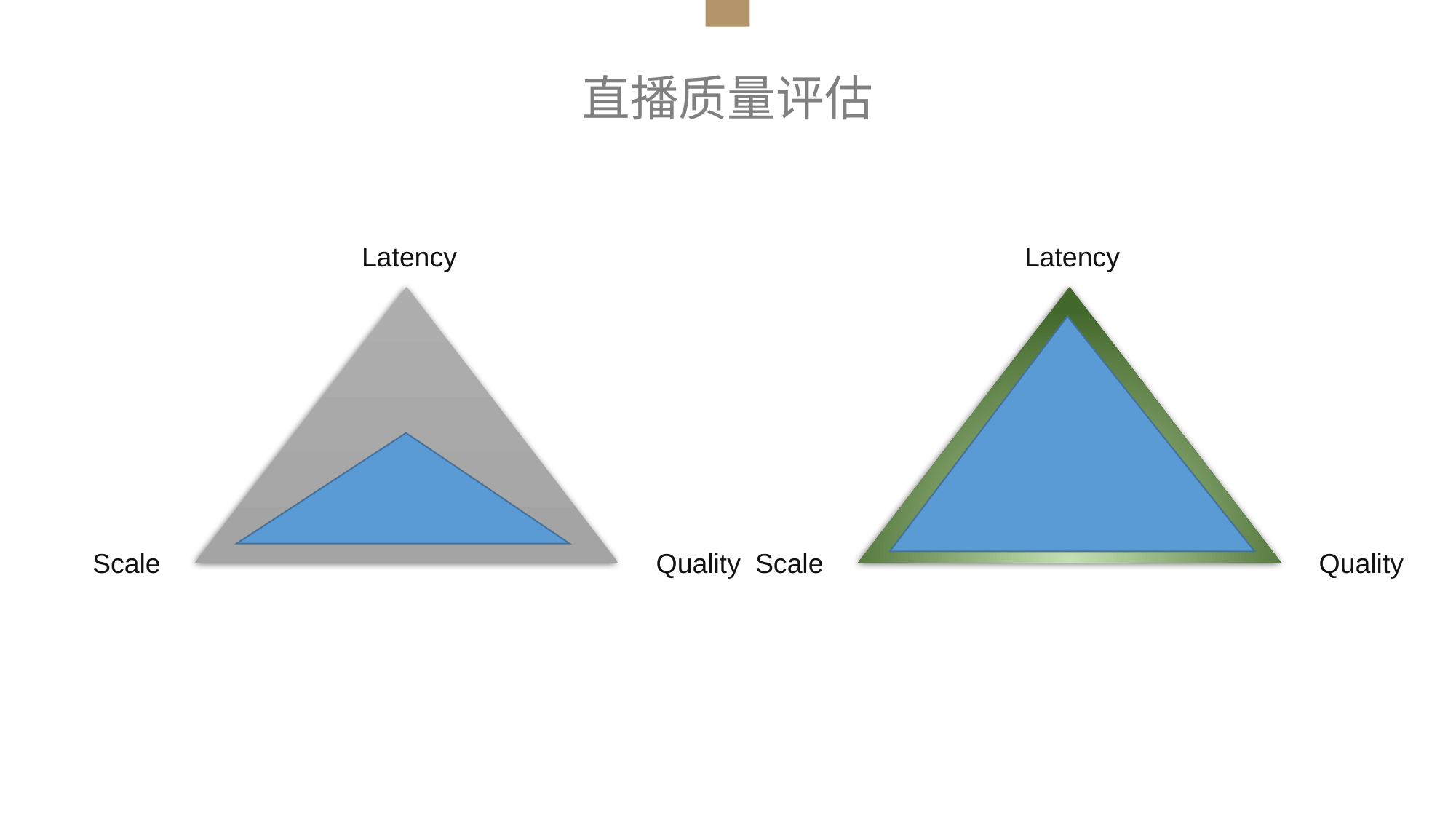

直播质量评估
Latency

Scale
Quality
Latency

Scale
Quality